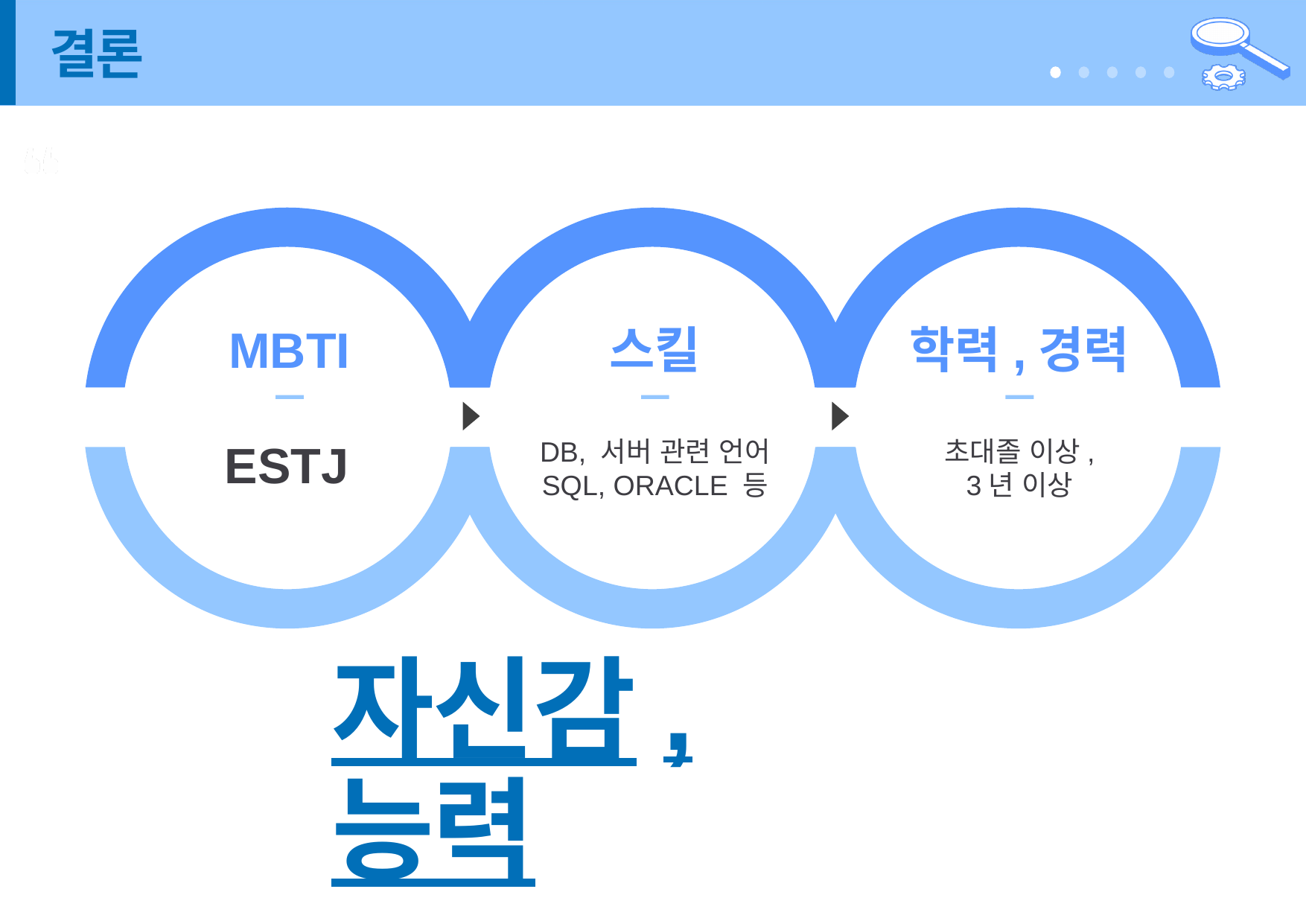

# 결론

MBTI
스킬
학력,경력

ESTJ
DB, 서버 관련 언어
SQL, ORACLE 등
초대졸 이상,
3년 이상

자신감, 능력